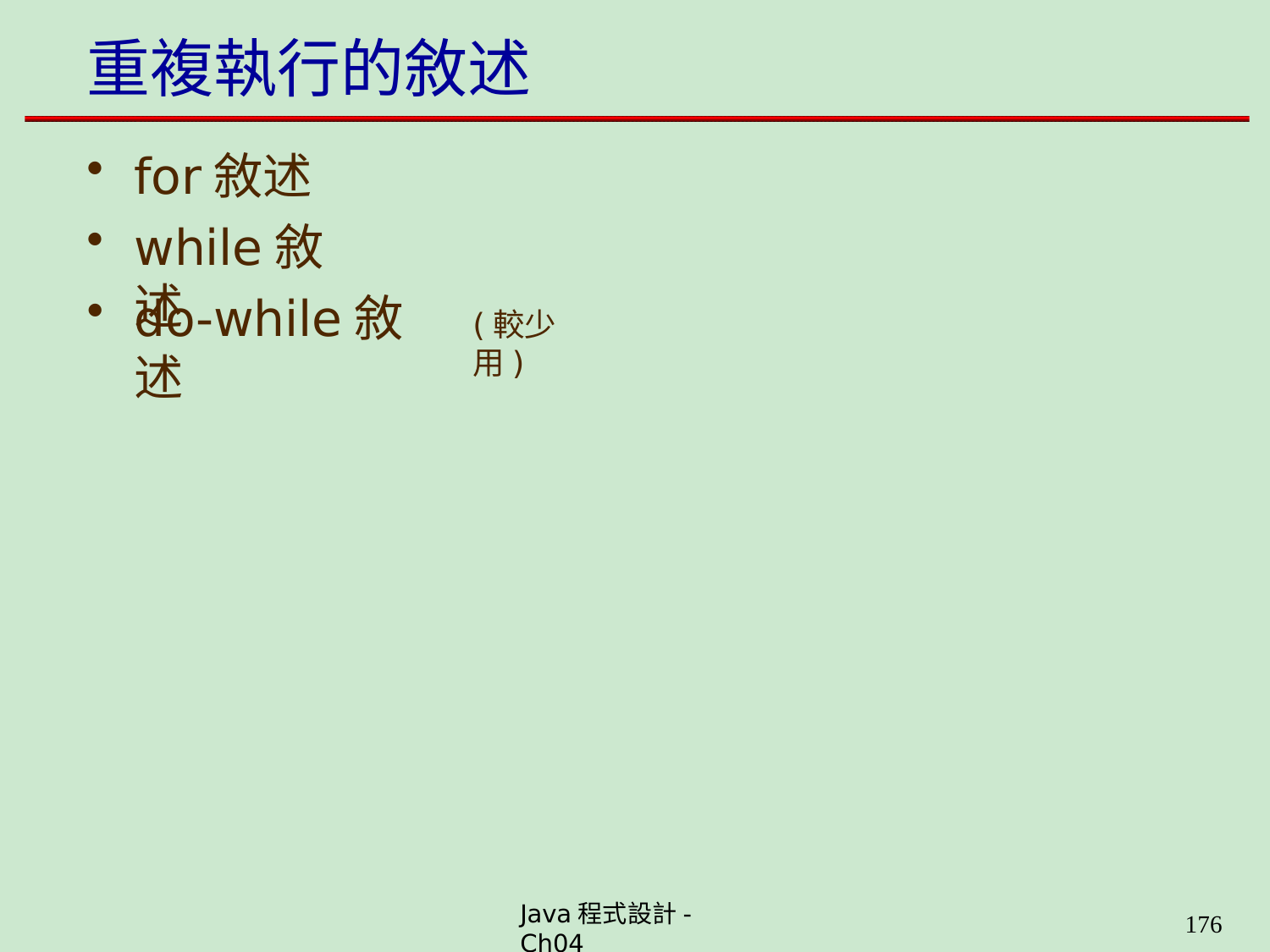

# 重複執行的敘述
for敘述
while敘述
do-while敘述
(較少用)
Java程式設計-Ch04
176